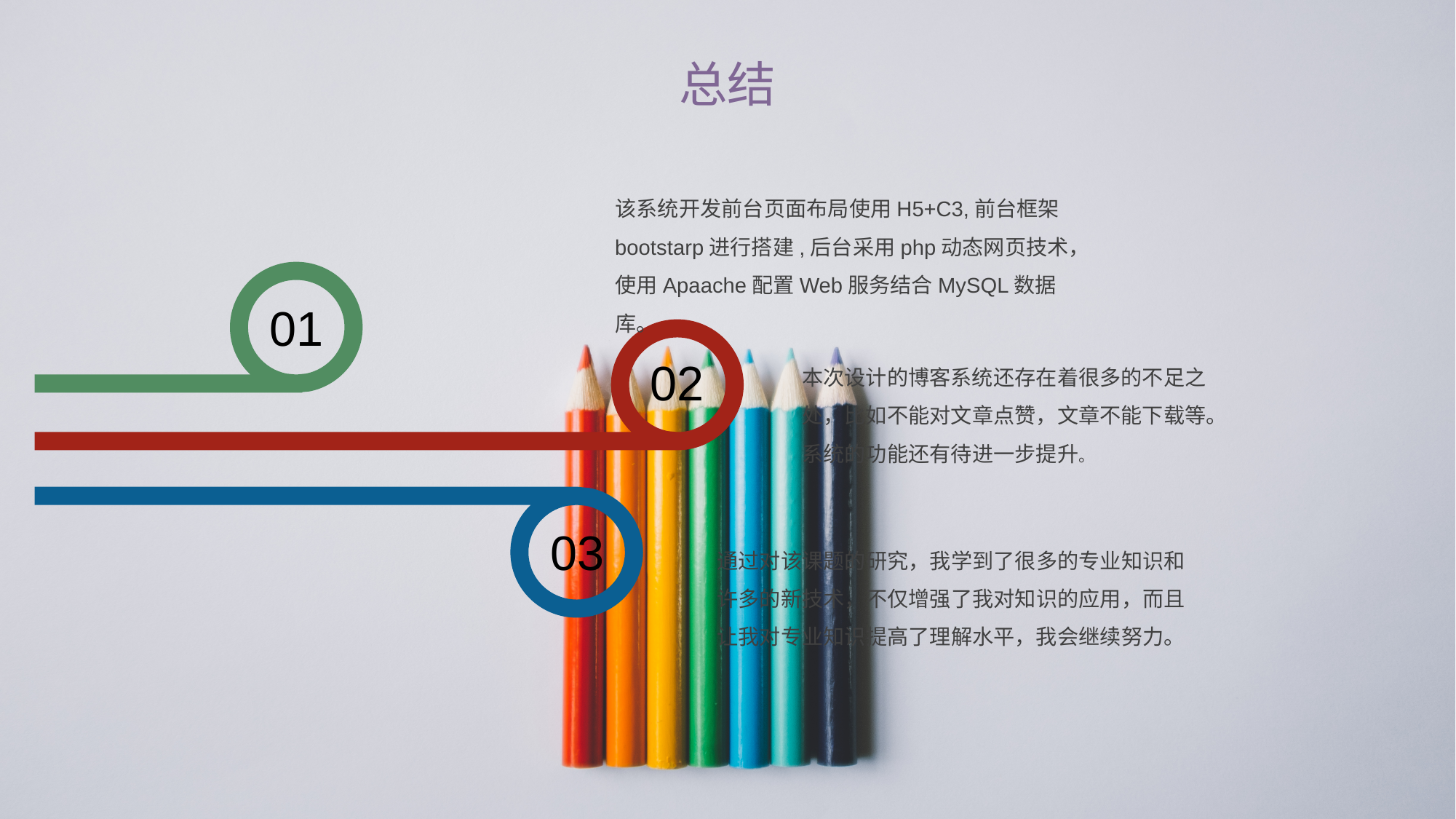

总结
该系统开发前台页面布局使用H5+C3,前台框架bootstarp进行搭建,后台采用php动态网页技术，使用Apaache配置Web服务结合MySQL数据库。

01
本次设计的博客系统还存在着很多的不足之处，比如不能对文章点赞，文章不能下载等。系统的功能还有待进一步提升。
02
03
通过对该课题的研究，我学到了很多的专业知识和许多的新技术，不仅增强了我对知识的应用，而且让我对专业知识提高了理解水平，我会继续努力。